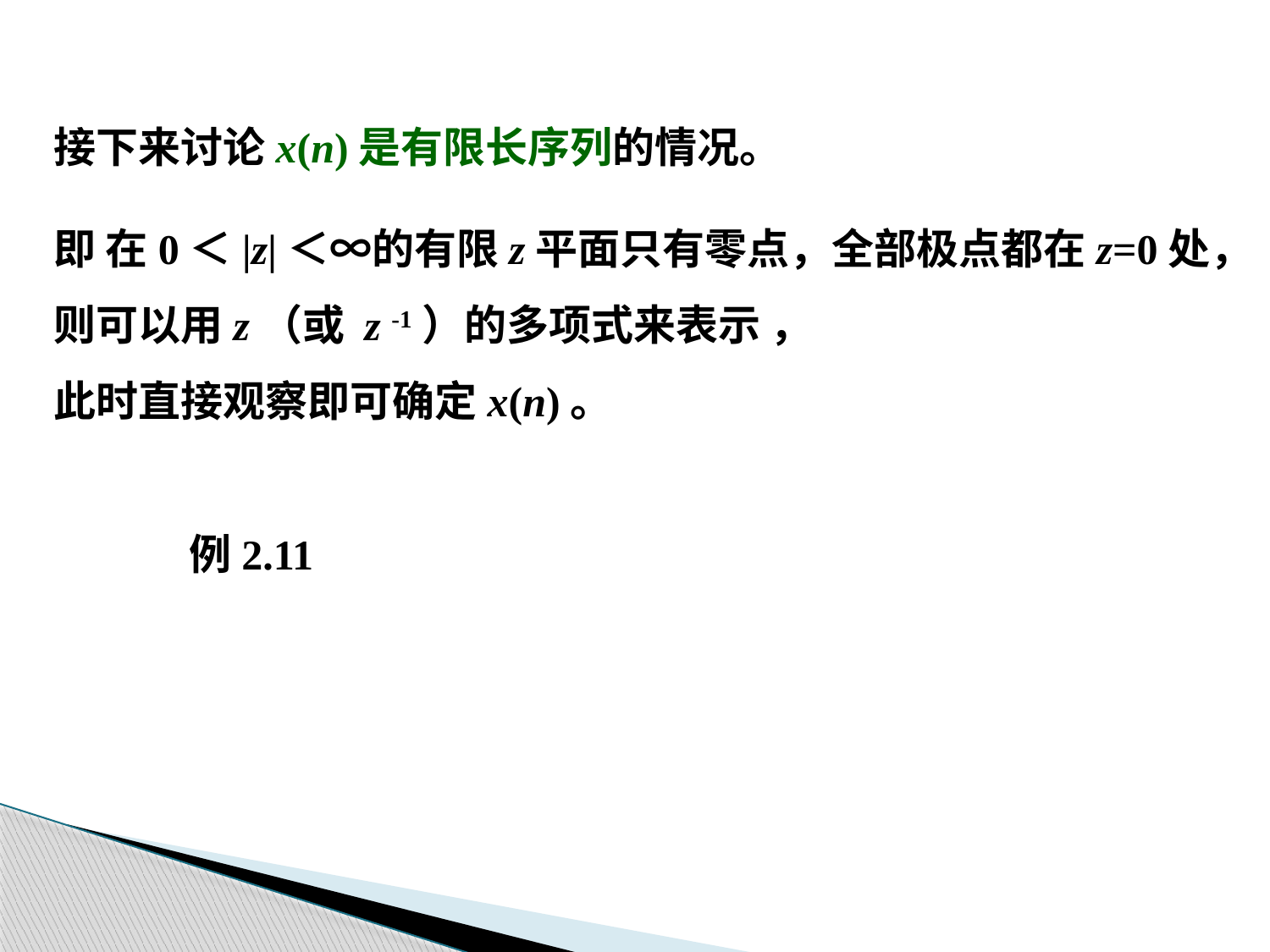

接下来讨论x(n)是有限长序列的情况。

即 在0＜|z|＜∞的有限z平面只有零点，全部极点都在z=0处，
则可以用z（或 z -1）的多项式来表示 ，
此时直接观察即可确定x(n)。
例2.11